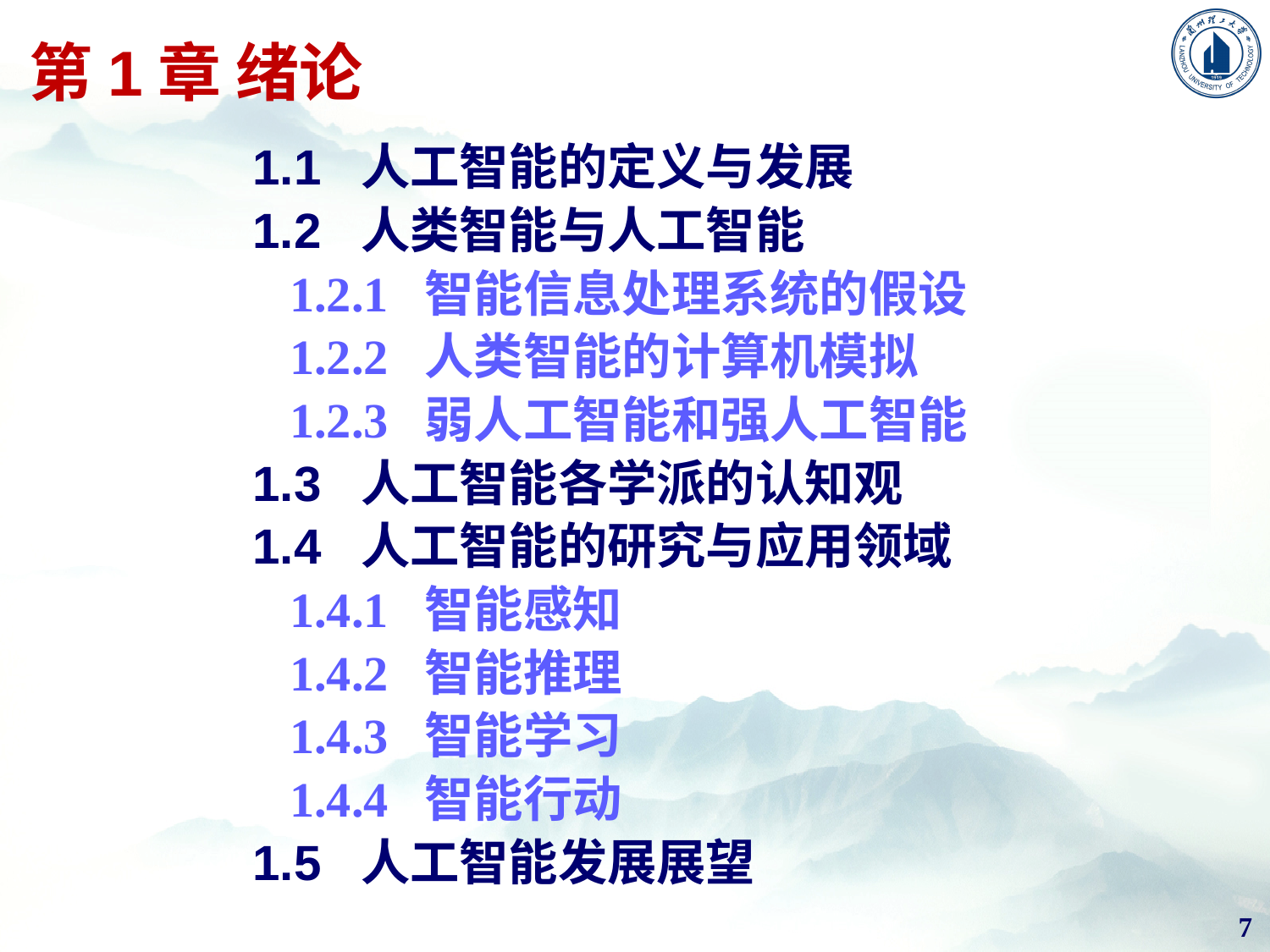

# 第1章 绪论
1.1  人工智能的定义与发展
1.2  人类智能与人工智能
   1.2.1  智能信息处理系统的假设
   1.2.2  人类智能的计算机模拟
   1.2.3  弱人工智能和强人工智能
1.3  人工智能各学派的认知观
1.4  人工智能的研究与应用领域
   1.4.1  智能感知
   1.4.2  智能推理
   1.4.3  智能学习
   1.4.4  智能行动
1.5  人工智能发展展望
7